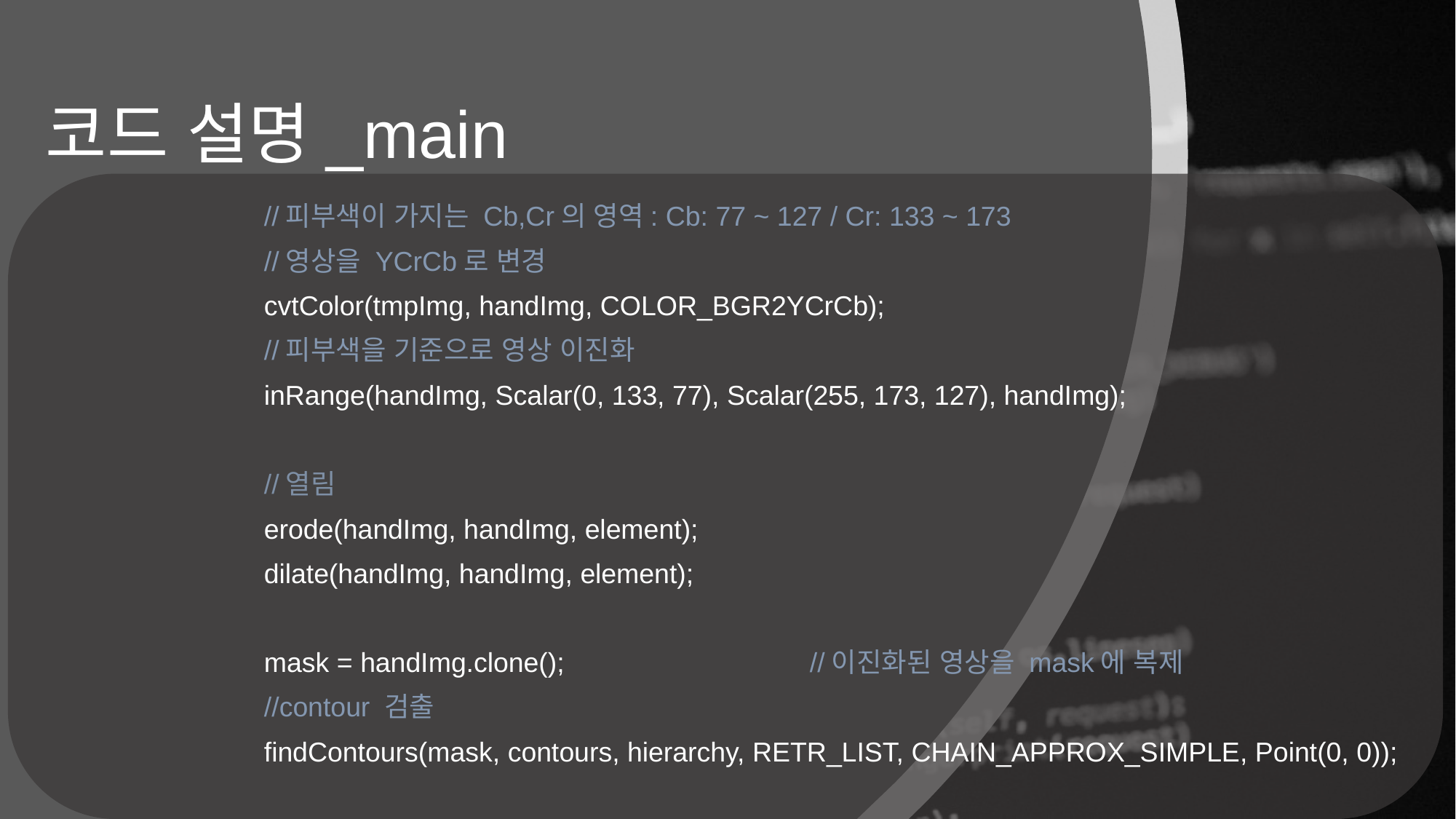

# 코드 설명_main

		//피부색이 가지는 Cb,Cr의 영역: Cb: 77 ~ 127 / Cr: 133 ~ 173
		//영상을 YCrCb로 변경
		cvtColor(tmpImg, handImg, COLOR_BGR2YCrCb);
		//피부색을 기준으로 영상 이진화
		inRange(handImg, Scalar(0, 133, 77), Scalar(255, 173, 127), handImg);

		//열림
		erode(handImg, handImg, element);
		dilate(handImg, handImg, element);

		mask = handImg.clone();			//이진화된 영상을 mask에 복제
		//contour 검출
		findContours(mask, contours, hierarchy, RETR_LIST, CHAIN_APPROX_SIMPLE, Point(0, 0));